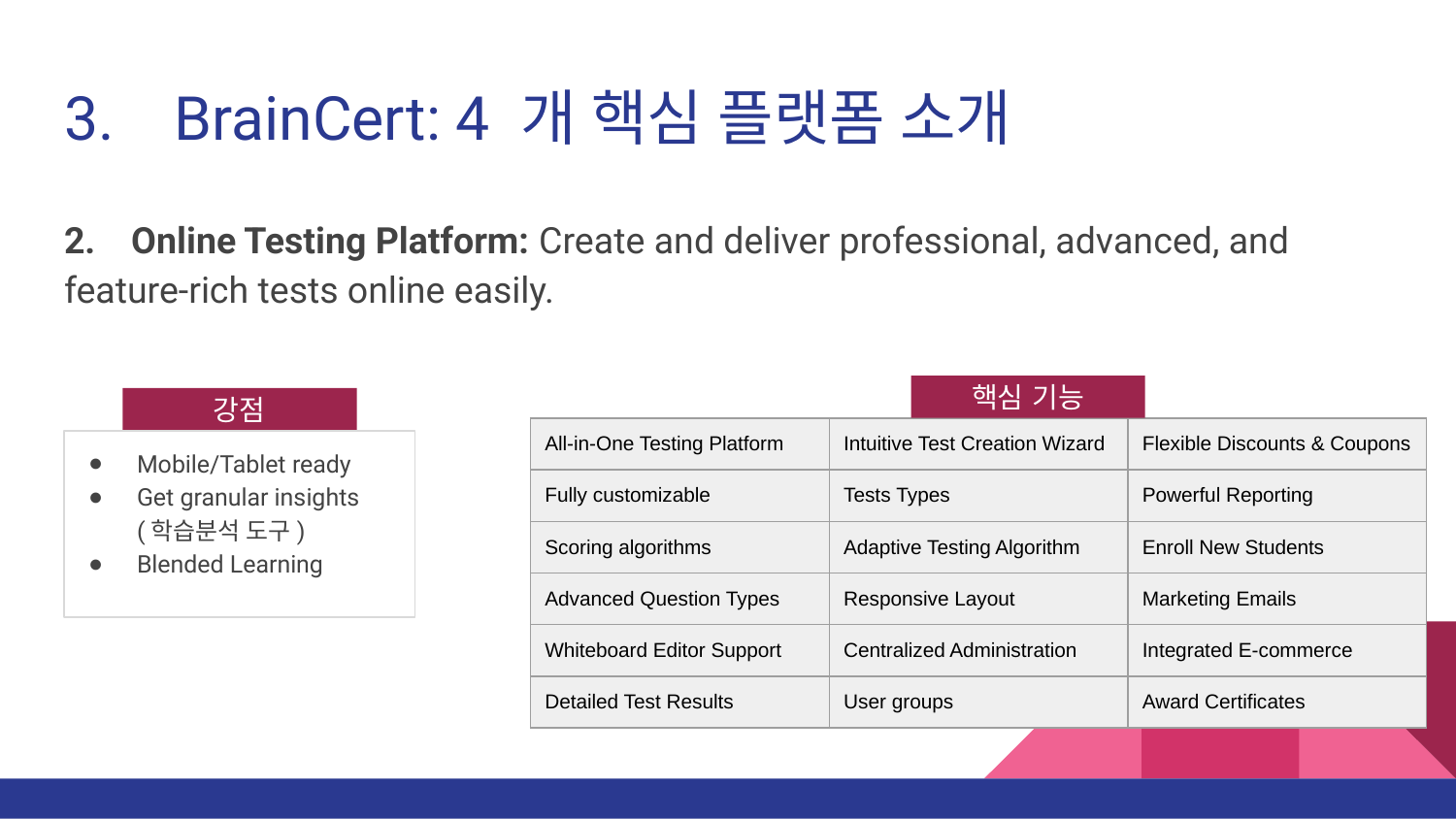

# 3.    BrainCert: 4 개 핵심 플랫폼 소개
2.    Online Testing Platform: Create and deliver professional, advanced, and feature-rich tests online easily.

Mobile/Tablet ready
Get granular insights
            (학습분석 도구)
Blended Learning
핵심 기능
강점
| All-in-One Testing Platform | Intuitive Test Creation Wizard | Flexible Discounts & Coupons |
| --- | --- | --- |
| Fully customizable | Tests Types | Powerful Reporting |
| Scoring algorithms | Adaptive Testing Algorithm | Enroll New Students |
| Advanced Question Types | Responsive Layout | Marketing Emails |
| Whiteboard Editor Support | Centralized Administration | Integrated E-commerce |
| Detailed Test Results | User groups | Award Certificates |